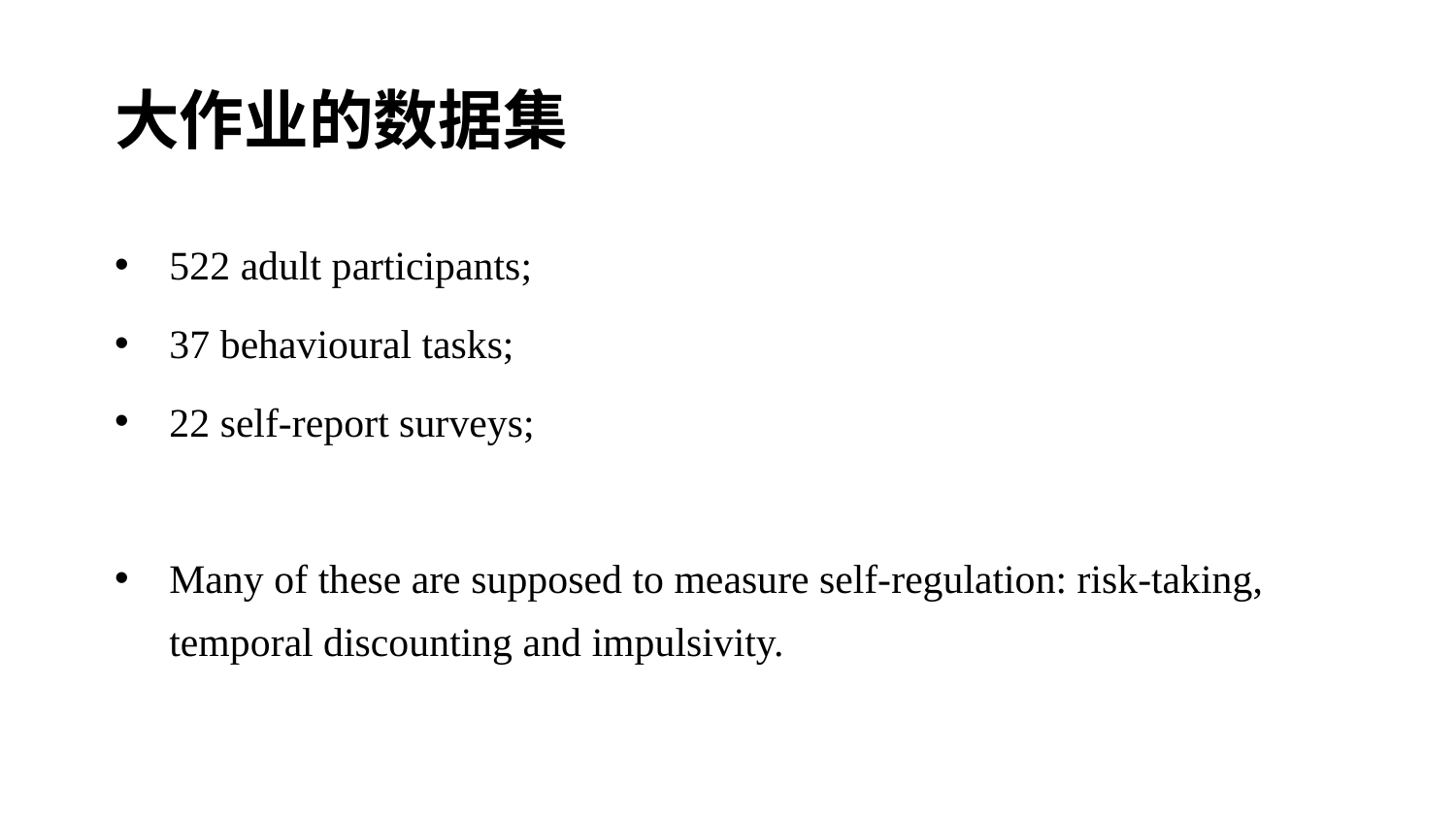

# 大作业的数据集
522 adult participants;
37 behavioural tasks;
22 self-report surveys;

Many of these are supposed to measure self-regulation: risk-taking, temporal discounting and impulsivity.